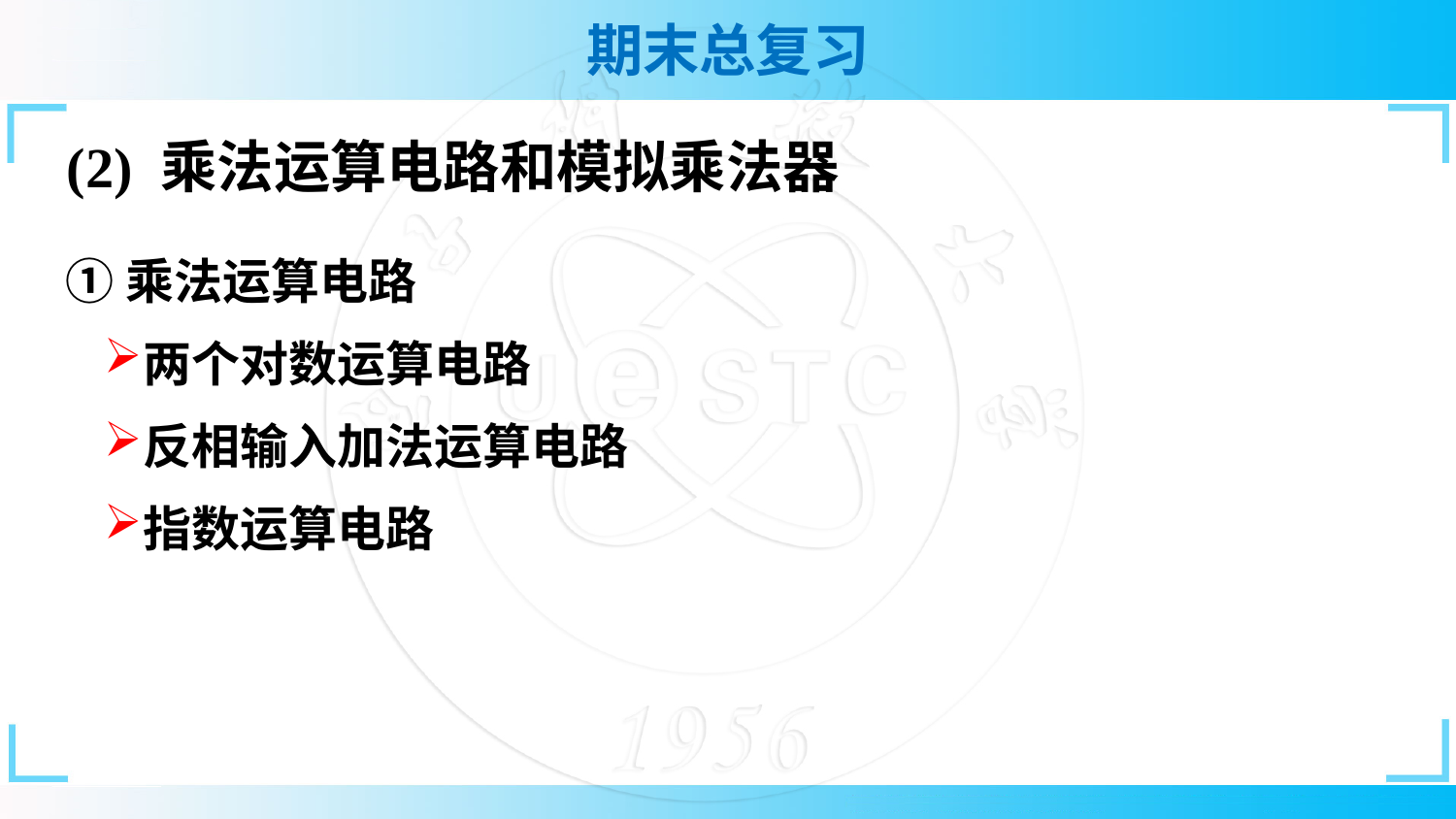

(2) 乘法运算电路和模拟乘法器
①乘法运算电路
两个对数运算电路
反相输入加法运算电路
指数运算电路